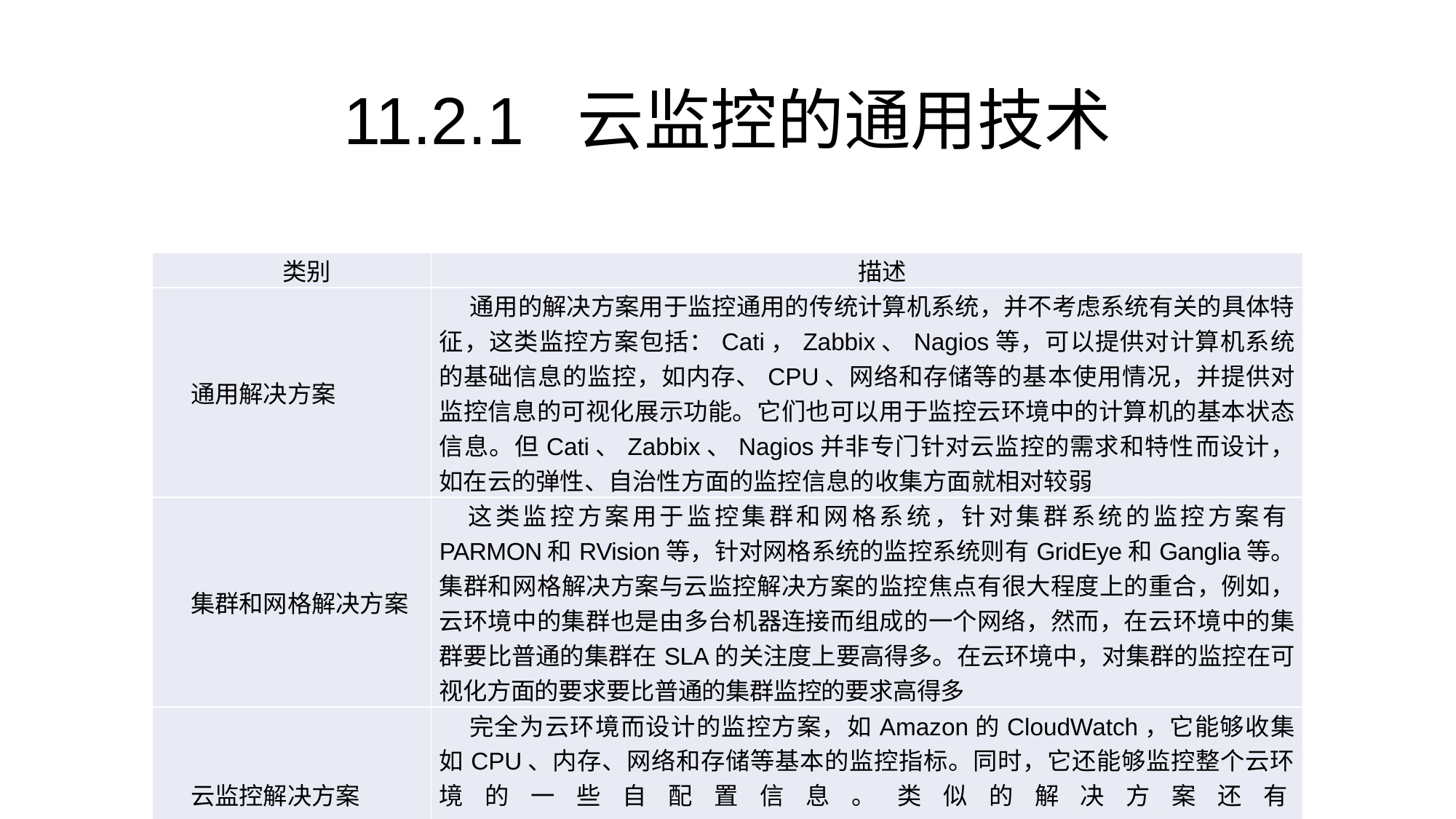

# 11.2.1  云监控的通用技术
| 类别 | 描述 |
| --- | --- |
| 通用解决方案 | 通用的解决方案用于监控通用的传统计算机系统，并不考虑系统有关的具体特征，这类监控方案包括：Cati，Zabbix、Nagios等，可以提供对计算机系统的基础信息的监控，如内存、CPU、网络和存储等的基本使用情况，并提供对监控信息的可视化展示功能。它们也可以用于监控云环境中的计算机的基本状态信息。但Cati、Zabbix、Nagios并非专门针对云监控的需求和特性而设计，如在云的弹性、自治性方面的监控信息的收集方面就相对较弱 |
| 集群和网格解决方案 | 这类监控方案用于监控集群和网格系统，针对集群系统的监控方案有PARMON和RVision等，针对网格系统的监控系统则有GridEye和Ganglia等。集群和网格解决方案与云监控解决方案的监控焦点有很大程度上的重合，例如，云环境中的集群也是由多台机器连接而组成的一个网络，然而，在云环境中的集群要比普通的集群在SLA的关注度上要高得多。在云环境中，对集群的监控在可视化方面的要求要比普通的集群监控的要求高得多 |
| 云监控解决方案 | 完全为云环境而设计的监控方案，如Amazon的CloudWatch，它能够收集如CPU、内存、网络和存储等基本的监控指标。同时，它还能够监控整个云环境的一些自配置信息。类似的解决方案还有Accelops、Copperegg、Zennoss、Monitis和Rackspace Cloud Monitoring等 |